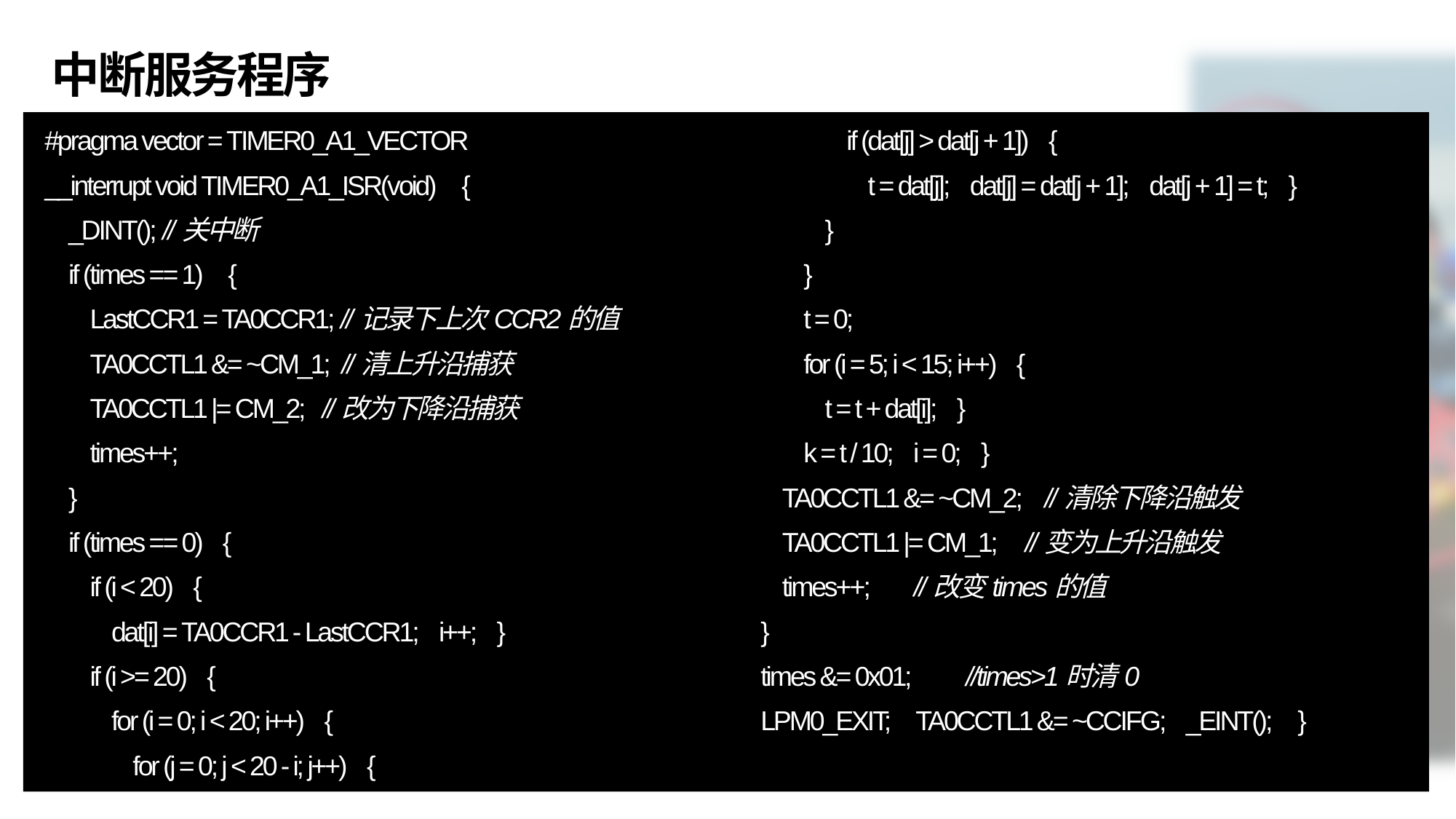

# 中断服务程序
#pragma vector = TIMER0_A1_VECTOR
__interrupt void TIMER0_A1_ISR(void)     {
    _DINT(); //关中断
    if (times == 1)     {
        LastCCR1 = TA0CCR1; //记录下上次CCR2的值
        TA0CCTL1 &= ~CM_1;  //清上升沿捕获
        TA0CCTL1 |= CM_2;   //改为下降沿捕获
        times++;
    }
    if (times == 0)    {
        if (i < 20)    {
            dat[i] = TA0CCR1 - LastCCR1;    i++;    }
        if (i >= 20)    {
            for (i = 0; i < 20; i++)    {
                for (j = 0; j < 20 - i; j++)    {
                    if (dat[j] > dat[j + 1])    {
                        t = dat[j];    dat[j] = dat[j + 1];    dat[j + 1] = t;    }
                }
            }
            t = 0;
            for (i = 5; i < 15; i++)    {
                t = t + dat[i];    }
            k = t / 10;    i = 0;    }
        TA0CCTL1 &= ~CM_2;    //清除下降沿触发
        TA0CCTL1 |= CM_1;     //变为上升沿触发
        times++;        //改变times的值
    }
    times &= 0x01;          //times>1时清0
    LPM0_EXIT;     TA0CCTL1 &= ~CCIFG;    _EINT();     }